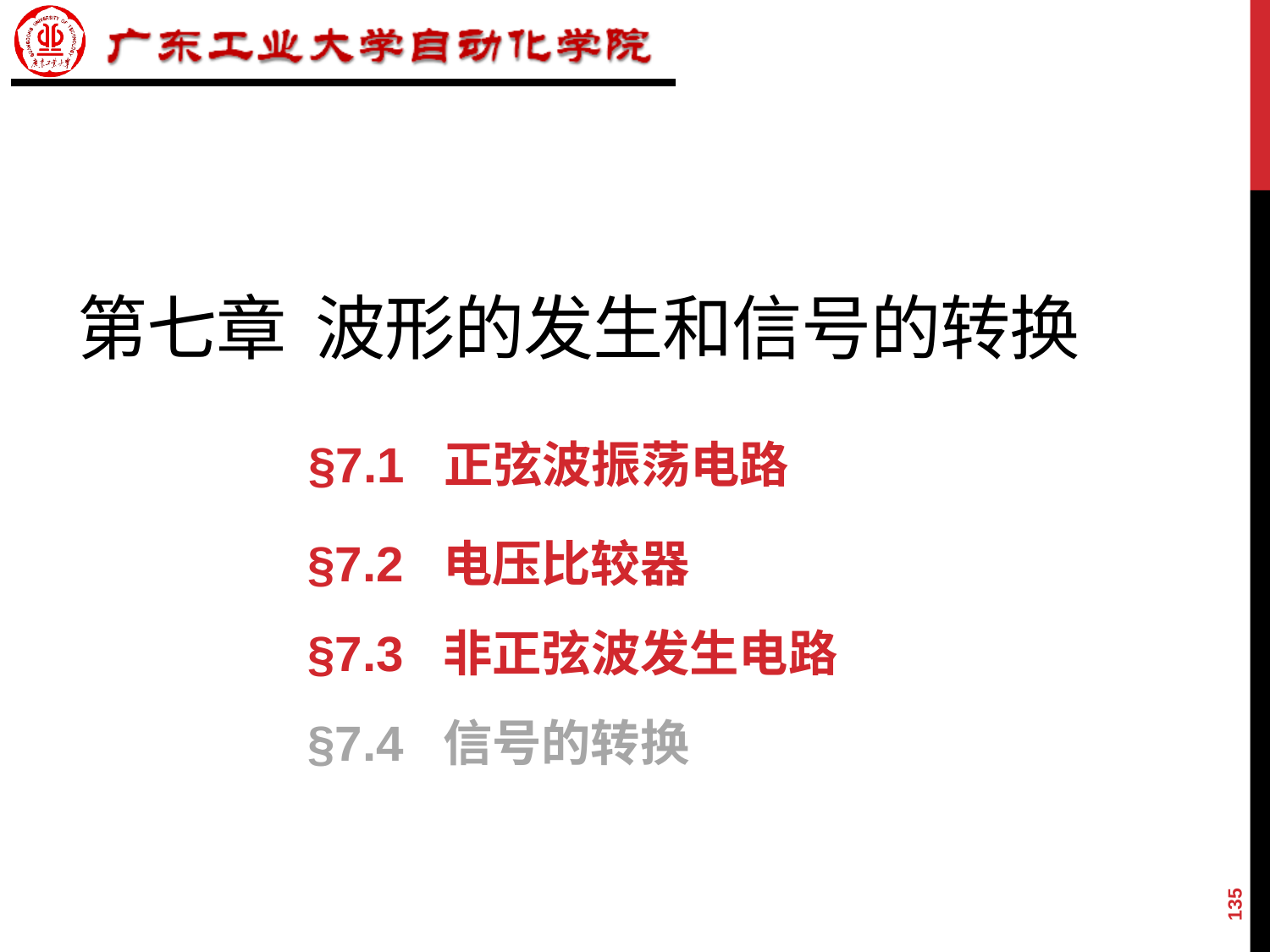

# 第七章  波形的发生和信号的转换
§7.1  正弦波振荡电路
§7.2  电压比较器
§7.3  非正弦波发生电路
§7.4  信号的转换
135